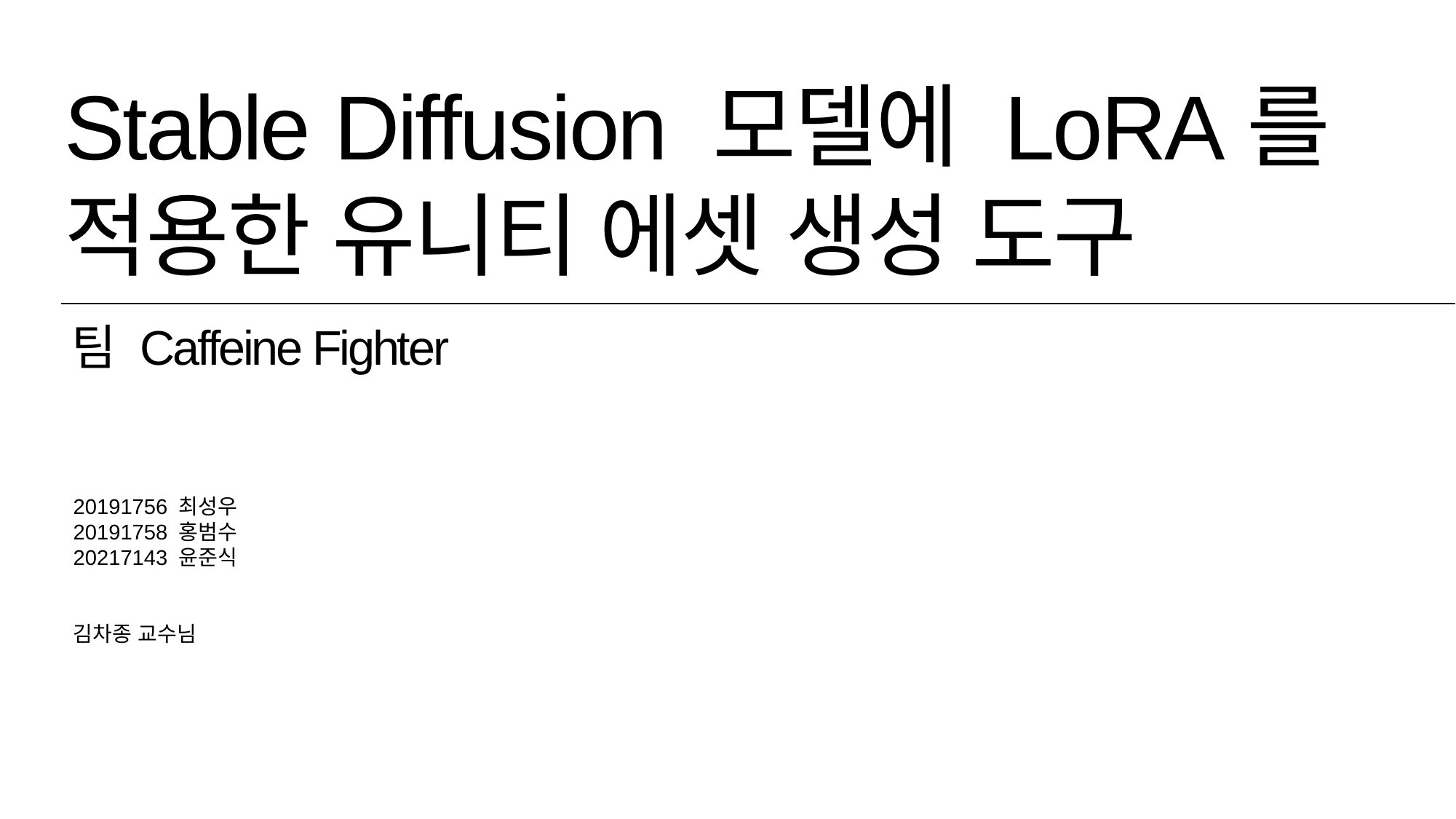

Stable Diffusion 모델에 LoRA를
적용한 유니티 에셋 생성 도구
팀 Caffeine Fighter
20191756 최성우
20191758 홍범수
20217143 윤준식

김차종 교수님